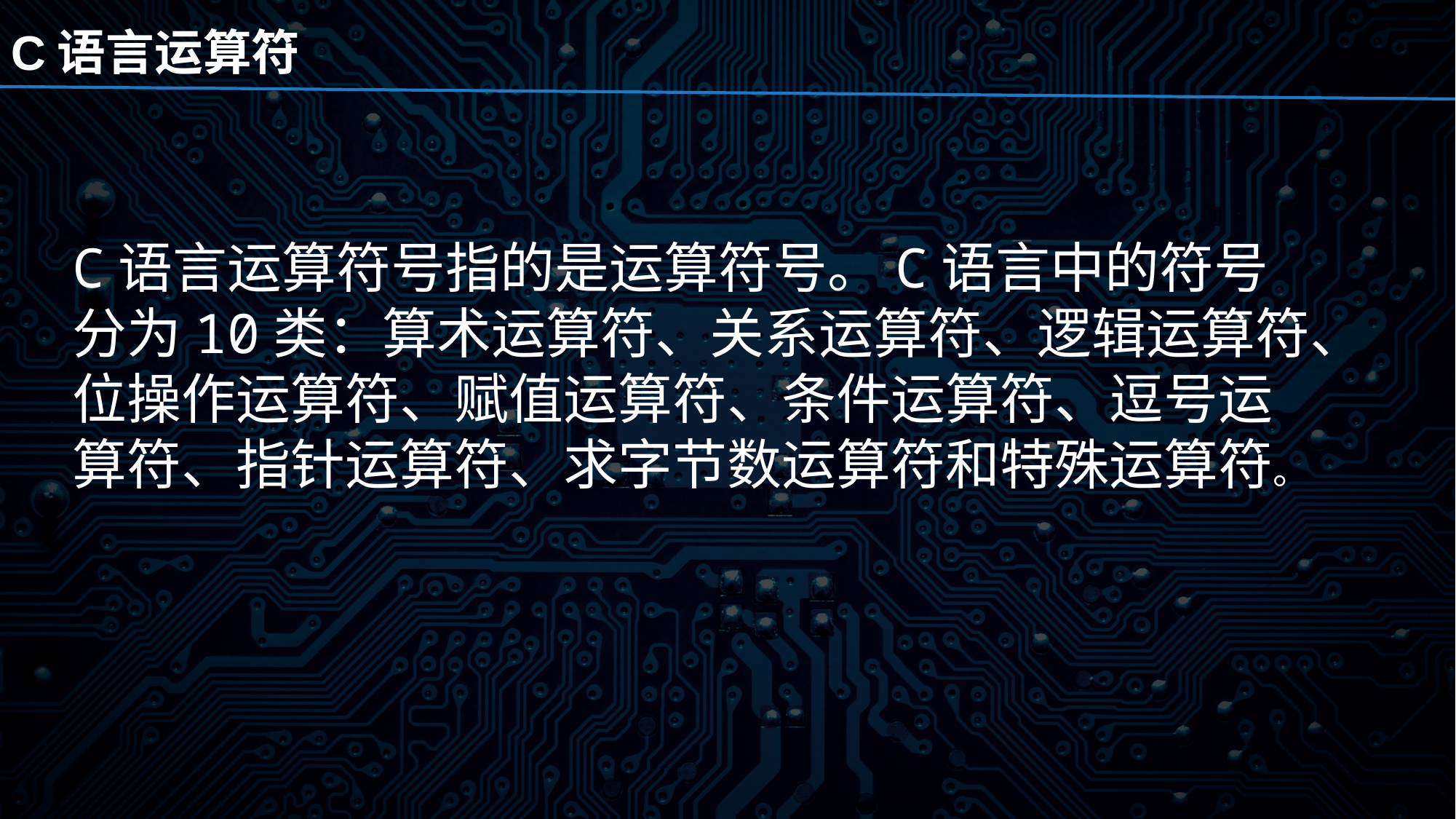

C语言运算符
C语言运算符号指的是运算符号。C语言中的符号分为10类：算术运算符、关系运算符、逻辑运算符、位操作运算符、赋值运算符、条件运算符、逗号运算符、指针运算符、求字节数运算符和特殊运算符。